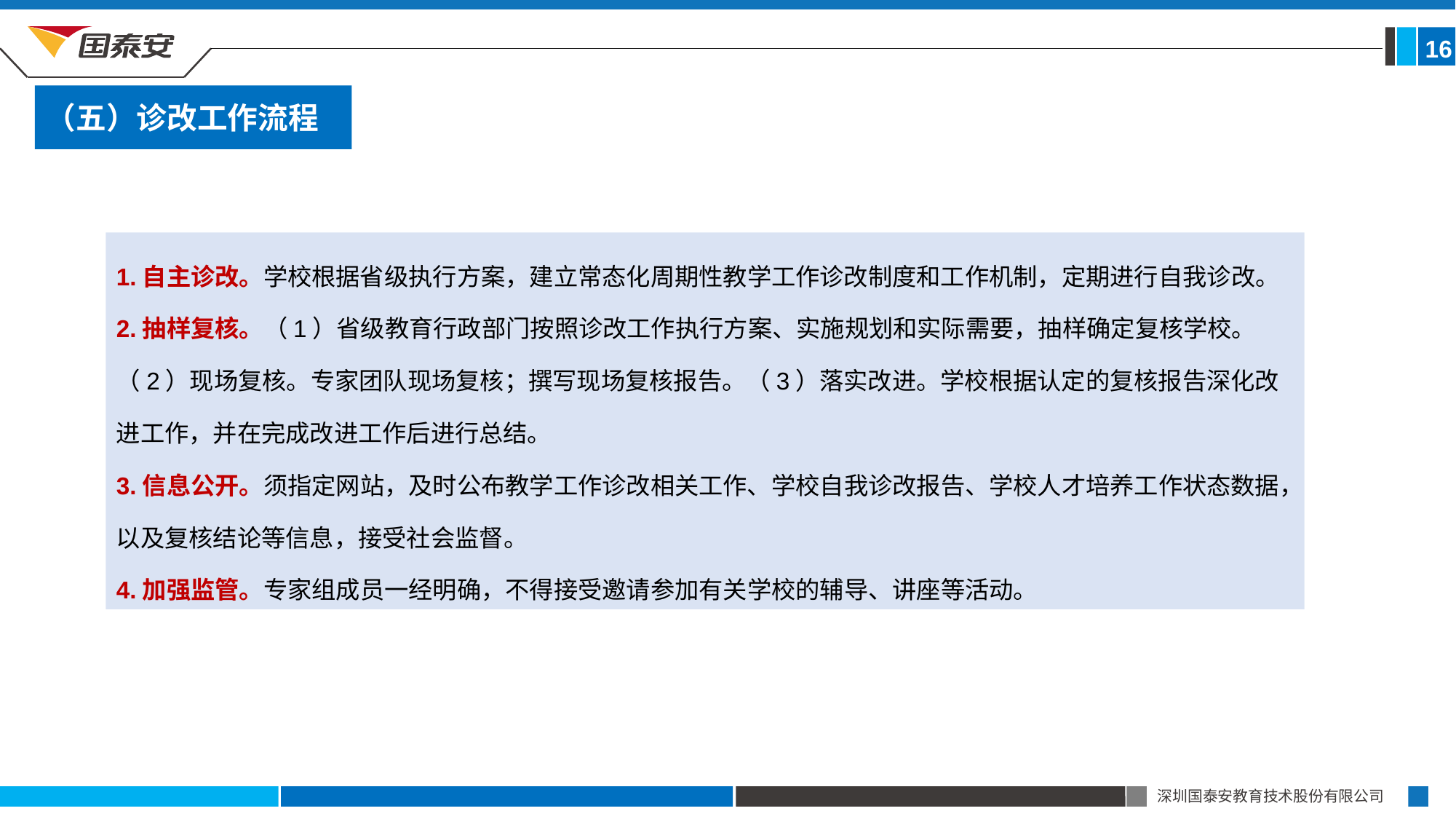

16
（五）诊改工作流程
1.自主诊改。学校根据省级执行方案，建立常态化周期性教学工作诊改制度和工作机制，定期进行自我诊改。
2.抽样复核。（1）省级教育行政部门按照诊改工作执行方案、实施规划和实际需要，抽样确定复核学校。（2）现场复核。专家团队现场复核；撰写现场复核报告。（3）落实改进。学校根据认定的复核报告深化改进工作，并在完成改进工作后进行总结。
3.信息公开。须指定网站，及时公布教学工作诊改相关工作、学校自我诊改报告、学校人才培养工作状态数据，以及复核结论等信息，接受社会监督。
4.加强监管。专家组成员一经明确，不得接受邀请参加有关学校的辅导、讲座等活动。